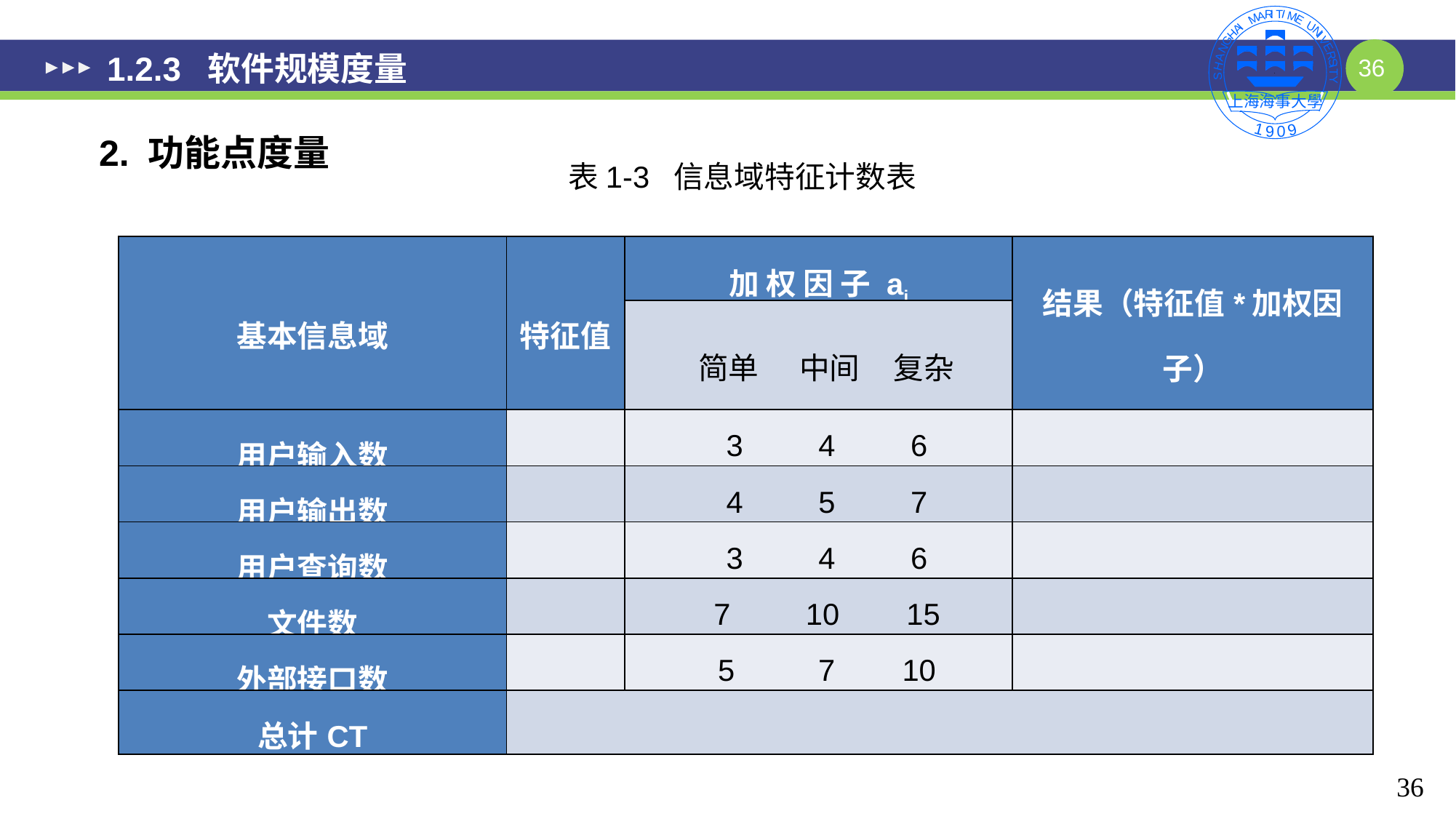

# 1.2.3  软件规模度量
2. 功能点度量
表1-3  信息域特征计数表
| 基本信息域 | 特征值 | 加 权 因 子 ai | 结果（特征值\*加权因子） |
| --- | --- | --- | --- |
|  |  | 简单 中间 复杂 |  |
| 用户输入数 |  | 3 4 6 |  |
| 用户输出数 |  | 4 5 7 |  |
| 用户查询数 |  | 3 4 6 |  |
| 文件数 |  | 7 10 15 |  |
| 外部接口数 |  | 5 7 10 |  |
| 总计CT |  |  |  |
36
36